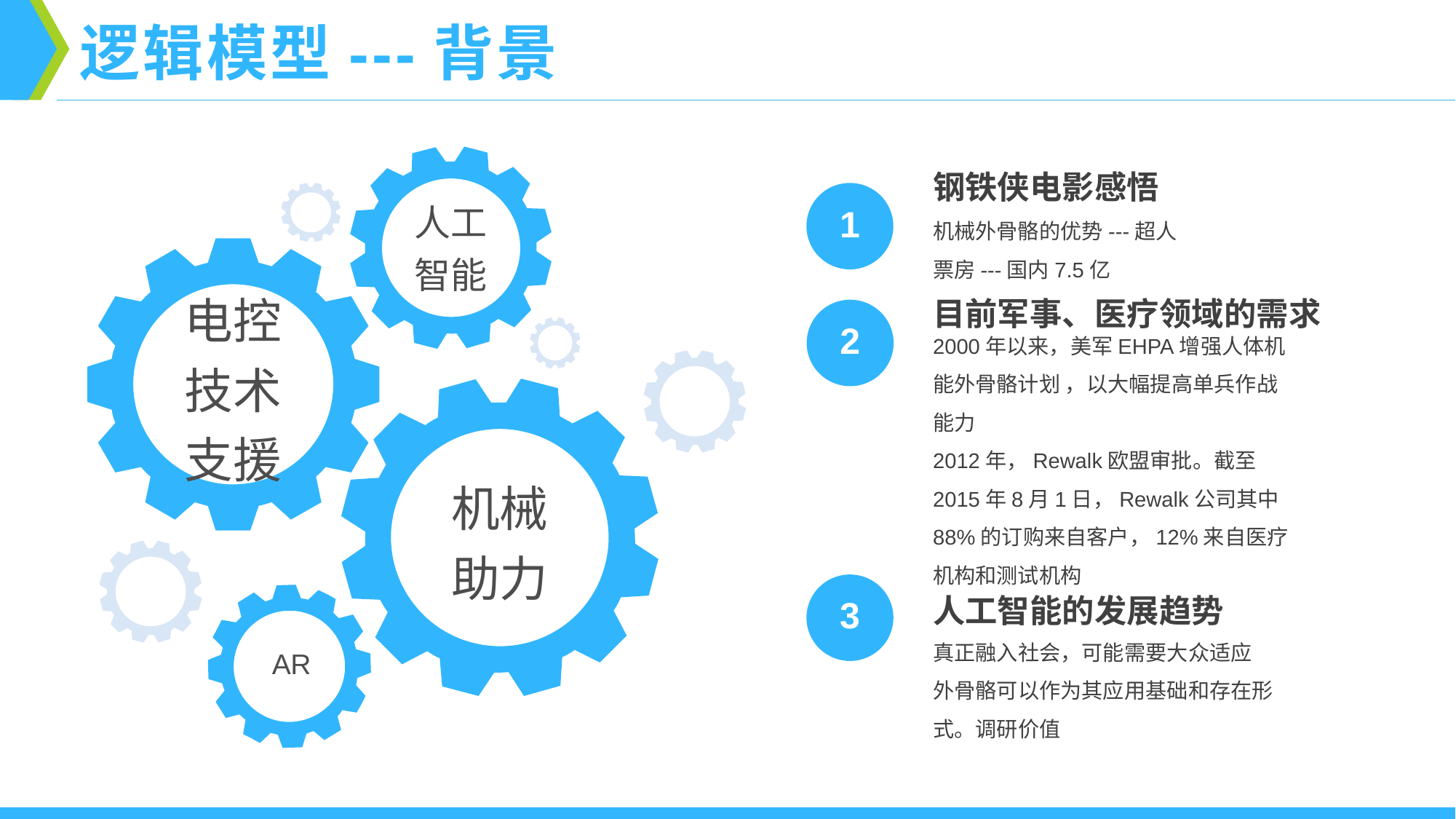

逻辑模型---背景

人工智能

电控技术支援

机械助力

AR
钢铁侠电影感悟
1
机械外骨骼的优势---超人
票房---国内7.5亿
目前军事、医疗领域的需求
2
2000年以来，美军EHPA增强人体机能外骨骼计划 ，以大幅提高单兵作战能力
2012年，Rewalk欧盟审批。截至2015年8月1日，Rewalk公司其中88%的订购来自客户，12%来自医疗机构和测试机构
3
人工智能的发展趋势
真正融入社会，可能需要大众适应
外骨骼可以作为其应用基础和存在形式。调研价值